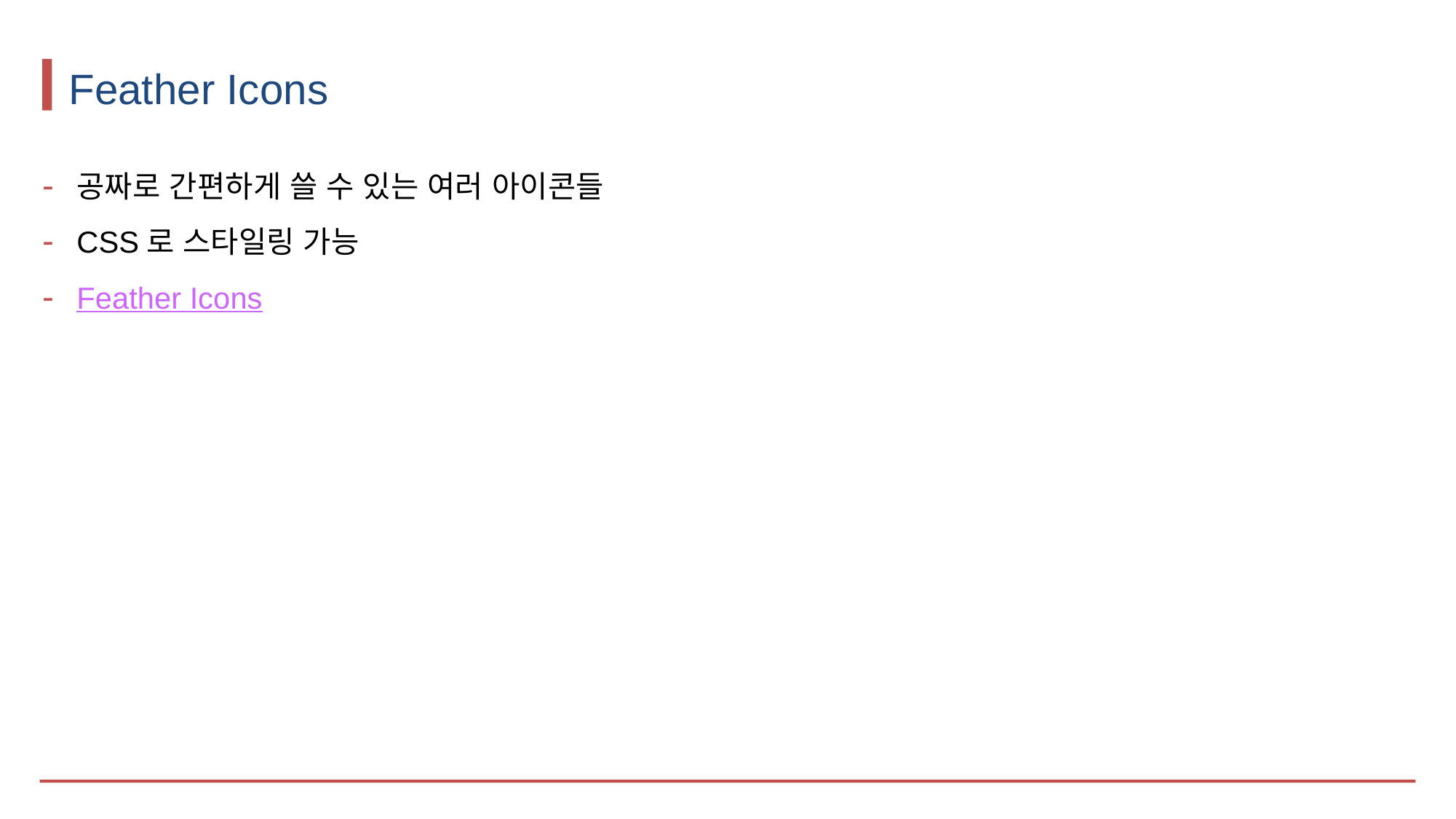

# Feather Icons
공짜로 간편하게 쓸 수 있는 여러 아이콘들
CSS로 스타일링 가능
Feather Icons